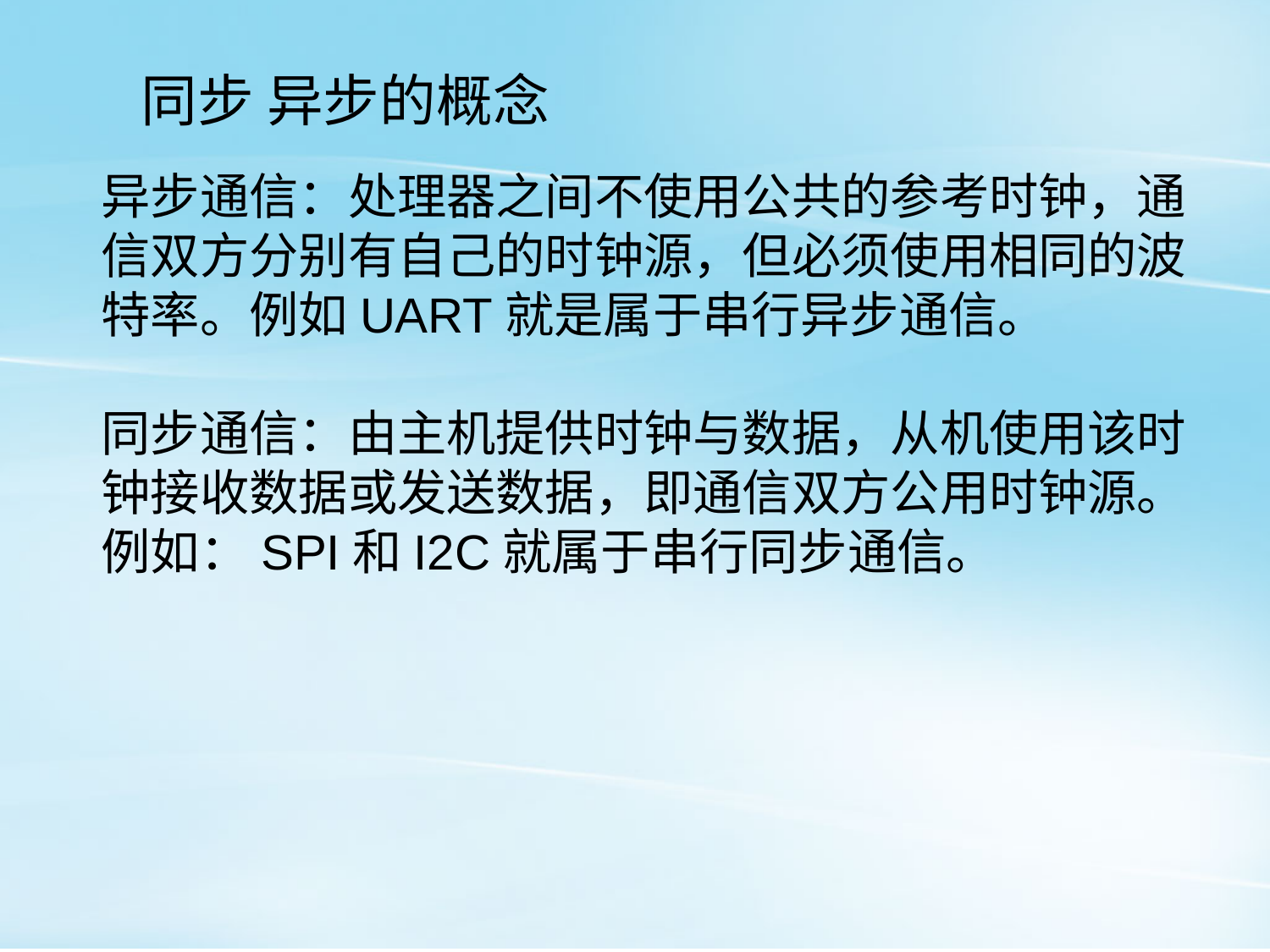

同步 异步的概念
异步通信：处理器之间不使用公共的参考时钟，通信双方分别有自己的时钟源，但必须使用相同的波特率。例如UART就是属于串行异步通信。

同步通信：由主机提供时钟与数据，从机使用该时钟接收数据或发送数据，即通信双方公用时钟源。例如：SPI和I2C就属于串行同步通信。